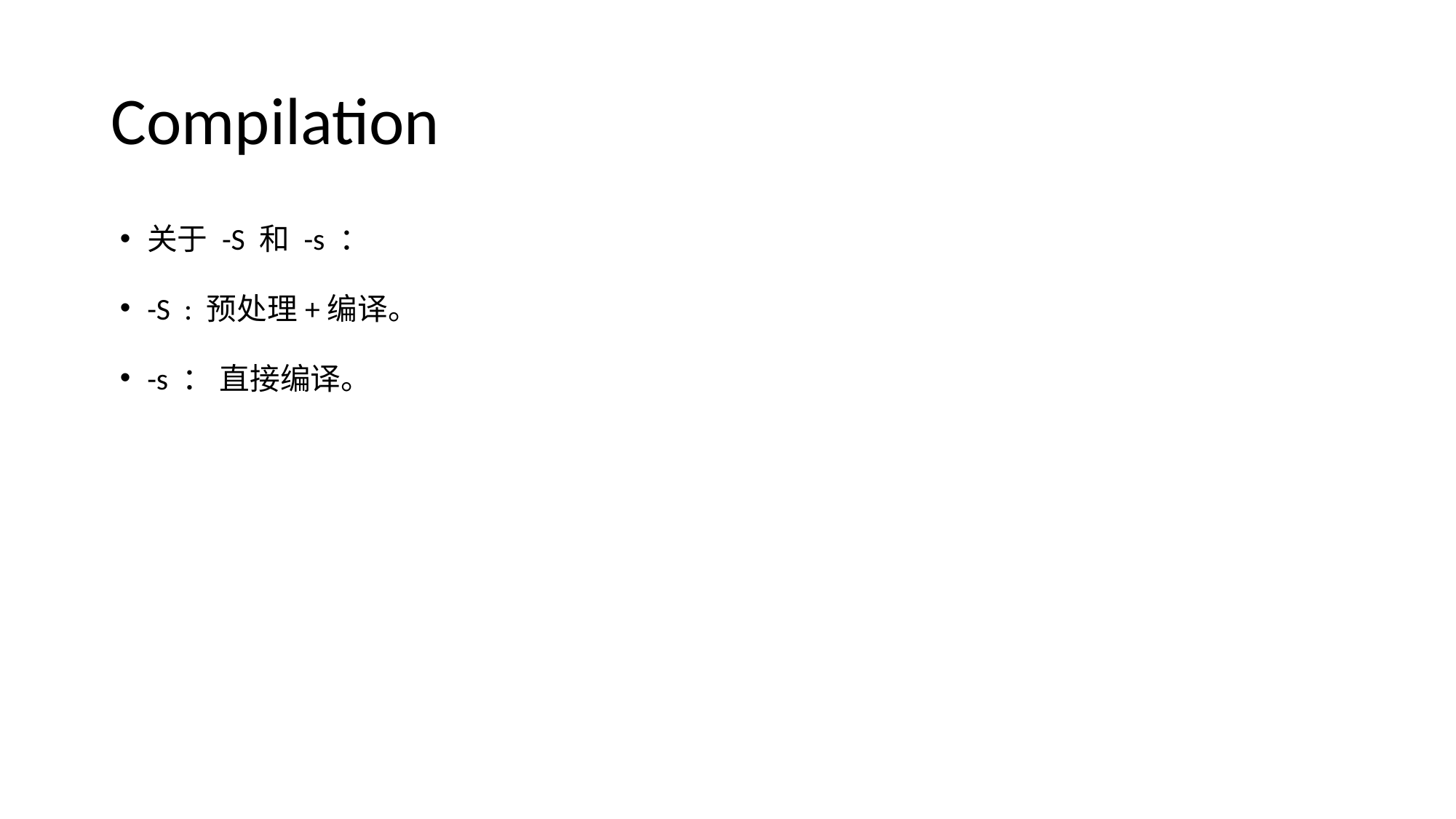

# Compilation
关于 -S 和 -s ：
-S  : 预处理+编译。
-s ： 直接编译。